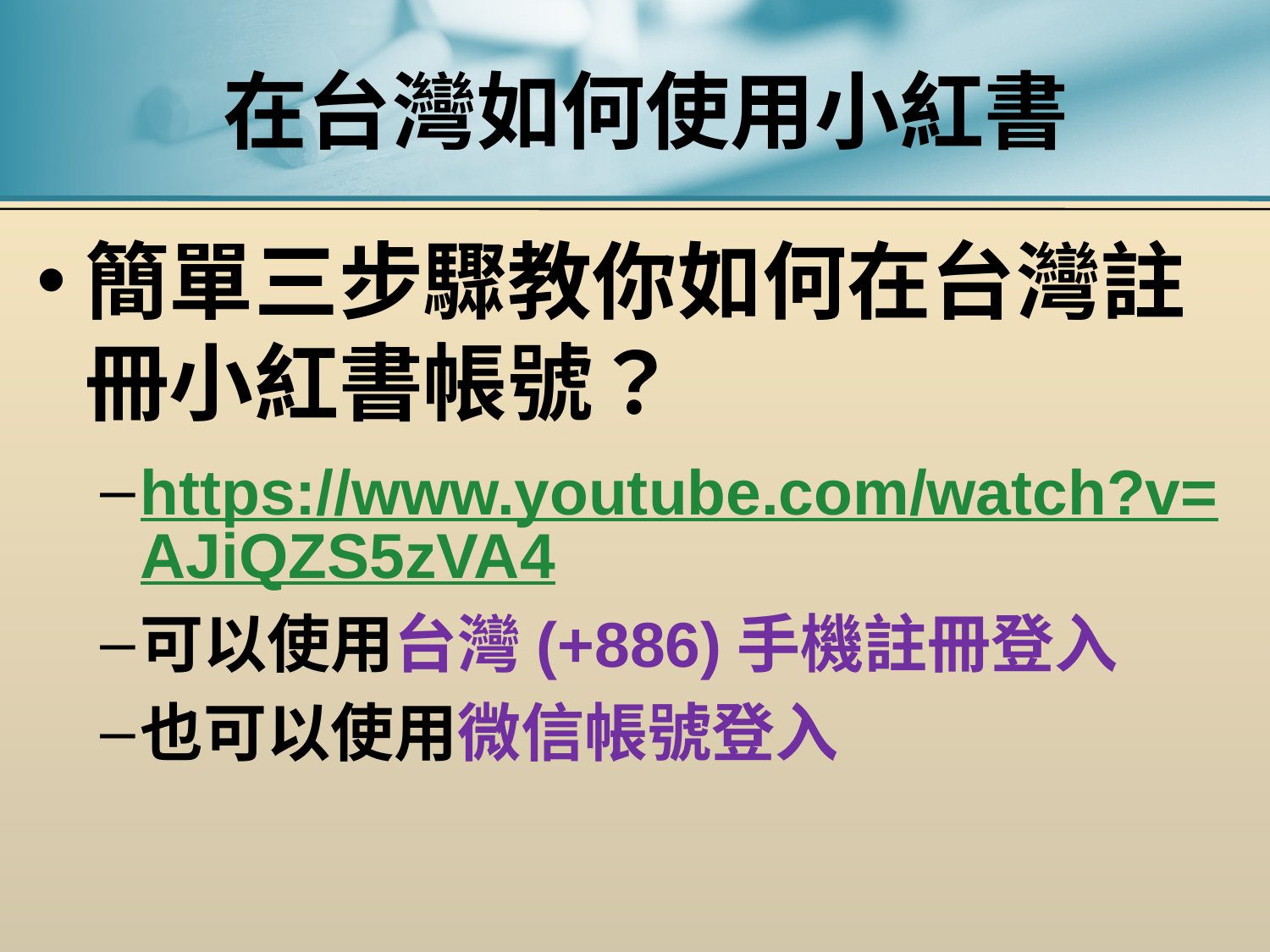

# 在台灣如何使用小紅書
簡單三步驟教你如何在台灣註冊小紅書帳號？
https://www.youtube.com/watch?v=AJiQZS5zVA4
可以使用台灣(+886)手機註冊登入
也可以使用微信帳號登入